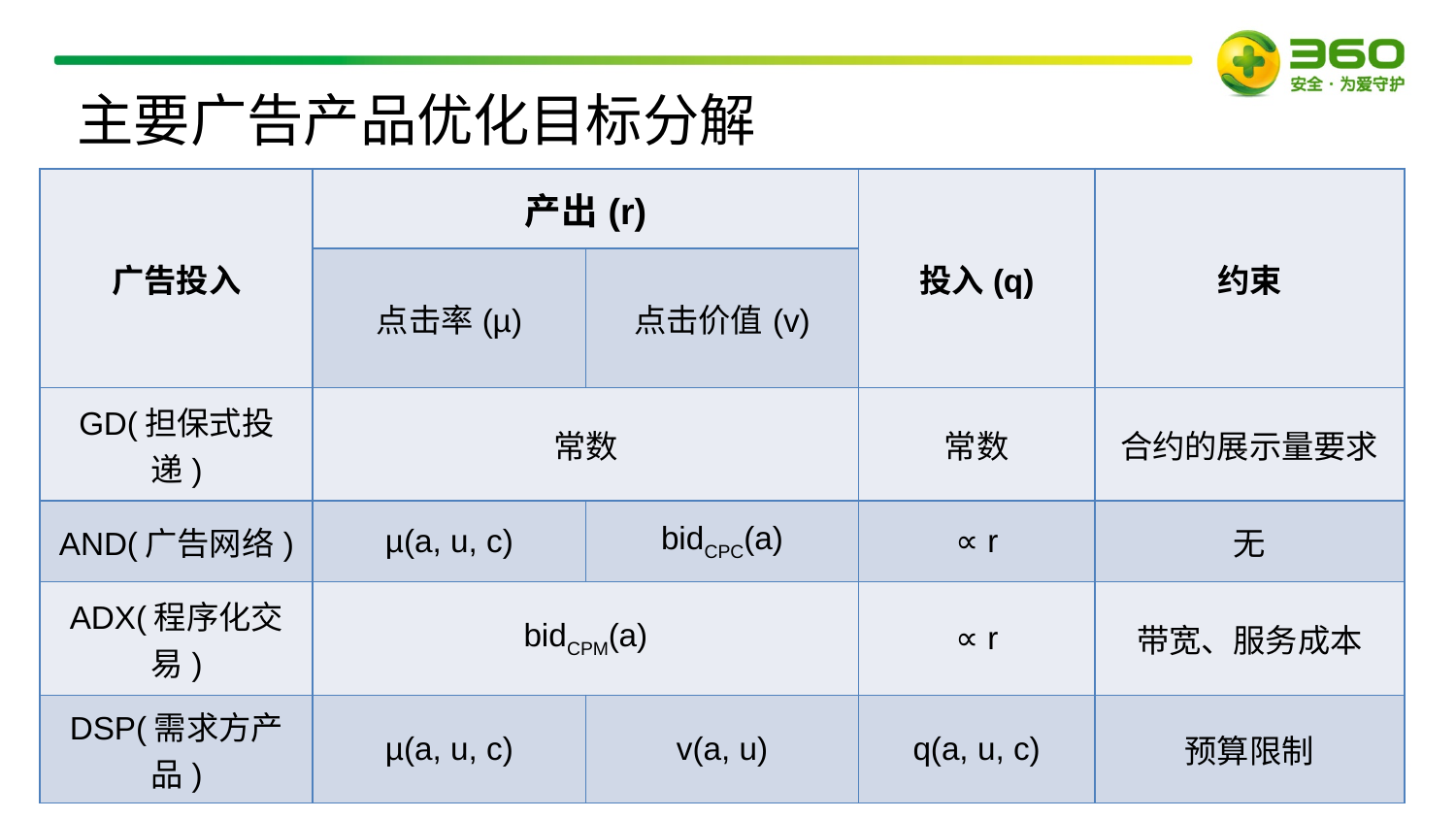

主要广告产品优化目标分解
| 广告投入 | 产出(r) |  | 投入(q) | 约束 |
| --- | --- | --- | --- | --- |
|  | 点击率(µ) | 点击价值(v) |  |  |
| GD(担保式投递) | 常数 |  | 常数 | 合约的展示量要求 |
| AND(广告网络) | µ(a, u, c) | bidCPC(a) | ∝ r | 无 |
| ADX(程序化交易) | bidCPM(a) |  | ∝ r | 带宽、服务成本 |
| DSP(需求方产品) | µ(a, u, c) | v(a, u) | q(a, u, c) | 预算限制 |